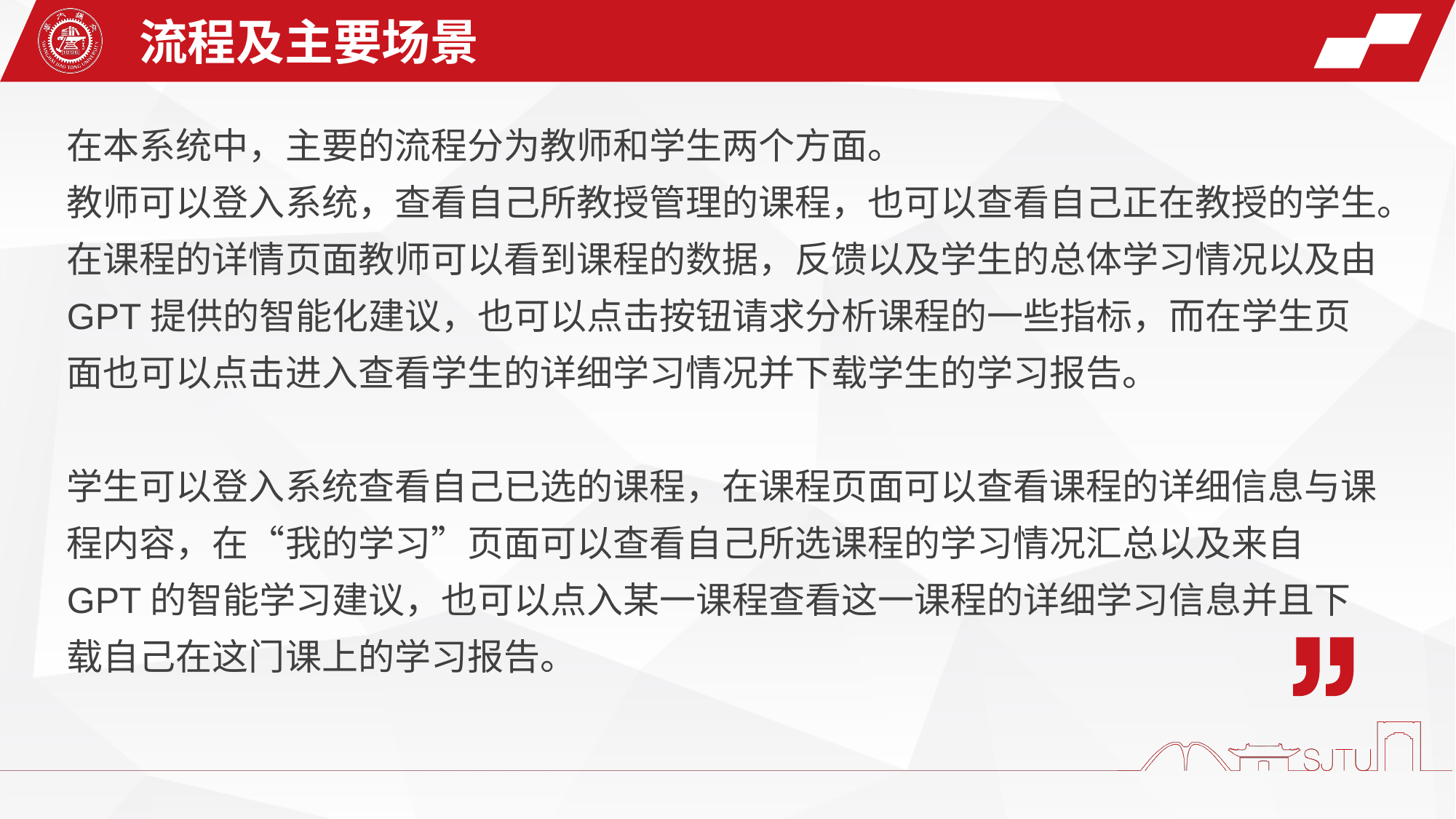

流程及主要场景
在本系统中，主要的流程分为教师和学生两个方面。
教师可以登入系统，查看自己所教授管理的课程，也可以查看自己正在教授的学生。在课程的详情页面教师可以看到课程的数据，反馈以及学生的总体学习情况以及由GPT提供的智能化建议，也可以点击按钮请求分析课程的一些指标，而在学生页面也可以点击进入查看学生的详细学习情况并下载学生的学习报告。

学生可以登入系统查看自己已选的课程，在课程页面可以查看课程的详细信息与课程内容，在“我的学习”页面可以查看自己所选课程的学习情况汇总以及来自GPT的智能学习建议，也可以点入某一课程查看这一课程的详细学习信息并且下载自己在这门课上的学习报告。